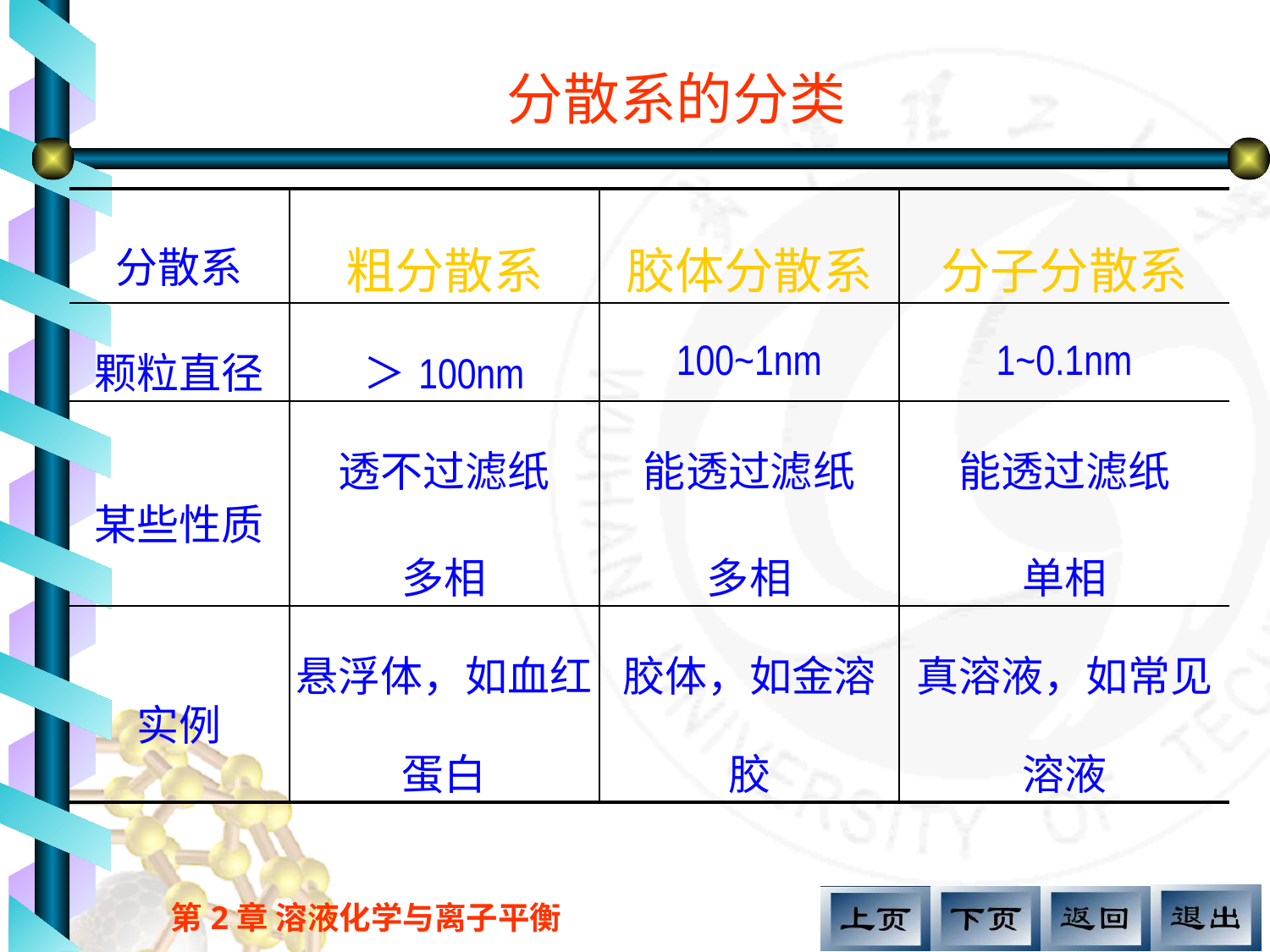

# 分散系的分类
|  |  |  |  |
| --- | --- | --- | --- |
| 分散系 | 粗分散系 | 胶体分散系 | 分子分散系 |
| 颗粒直径 | ＞100nm | 100~1nm | 1~0.1nm |
| 某些性质 | 透不过滤纸 多相 | 能透过滤纸 多相 | 能透过滤纸 单相 |
| 实例 | 悬浮体，如血红蛋白 | 胶体，如金溶胶 | 真溶液，如常见溶液 |